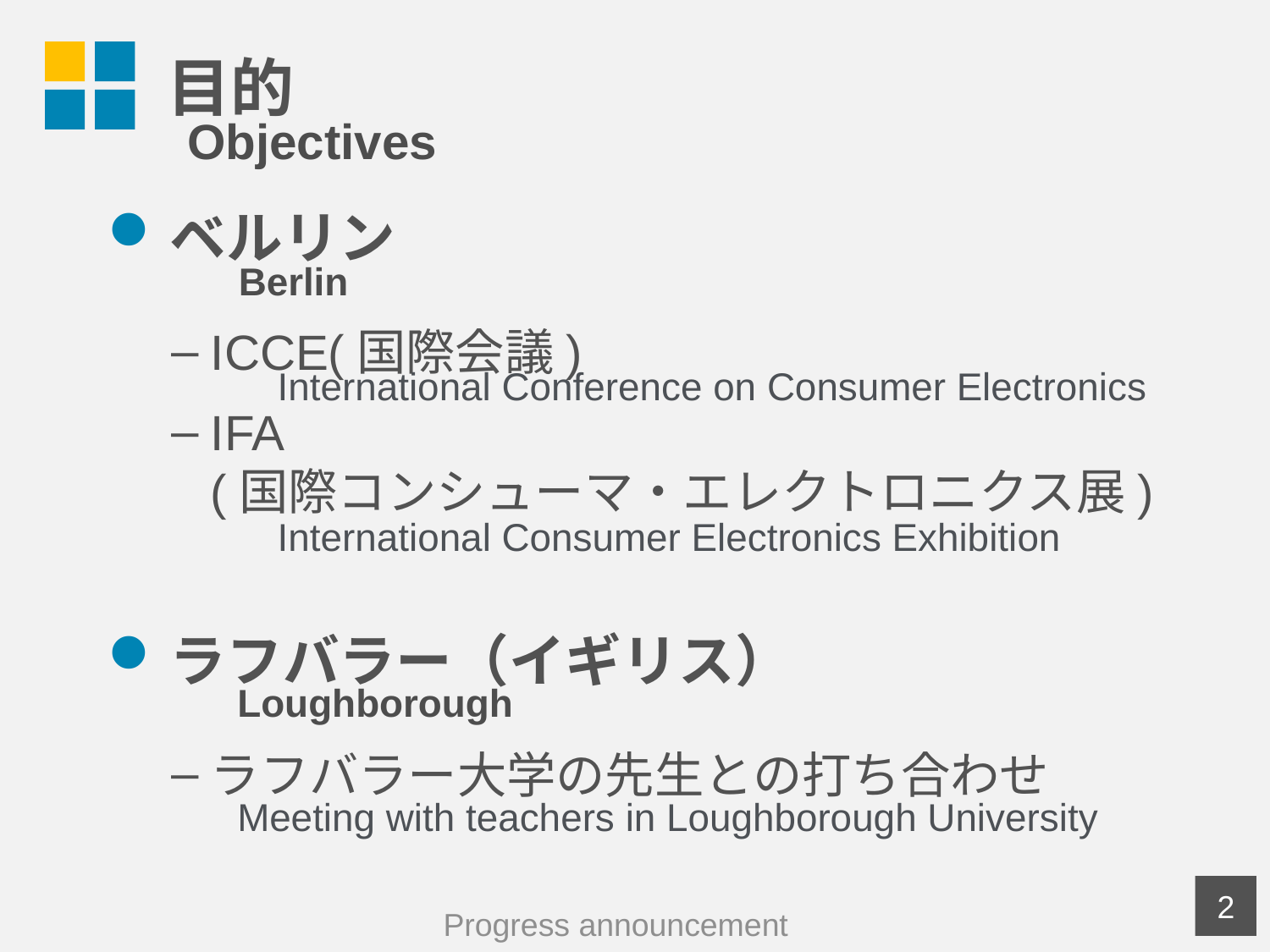

# 目的
Objectives
ベルリン
ICCE(国際会議)
IFA
(国際コンシューマ・エレクトロニクス展)

ラフバラー（イギリス）
ラフバラー大学の先生との打ち合わせ
Berlin
International Conference on Consumer Electronics
International Consumer Electronics Exhibition
Loughborough
Meeting with teachers in Loughborough University
2
Progress announcement